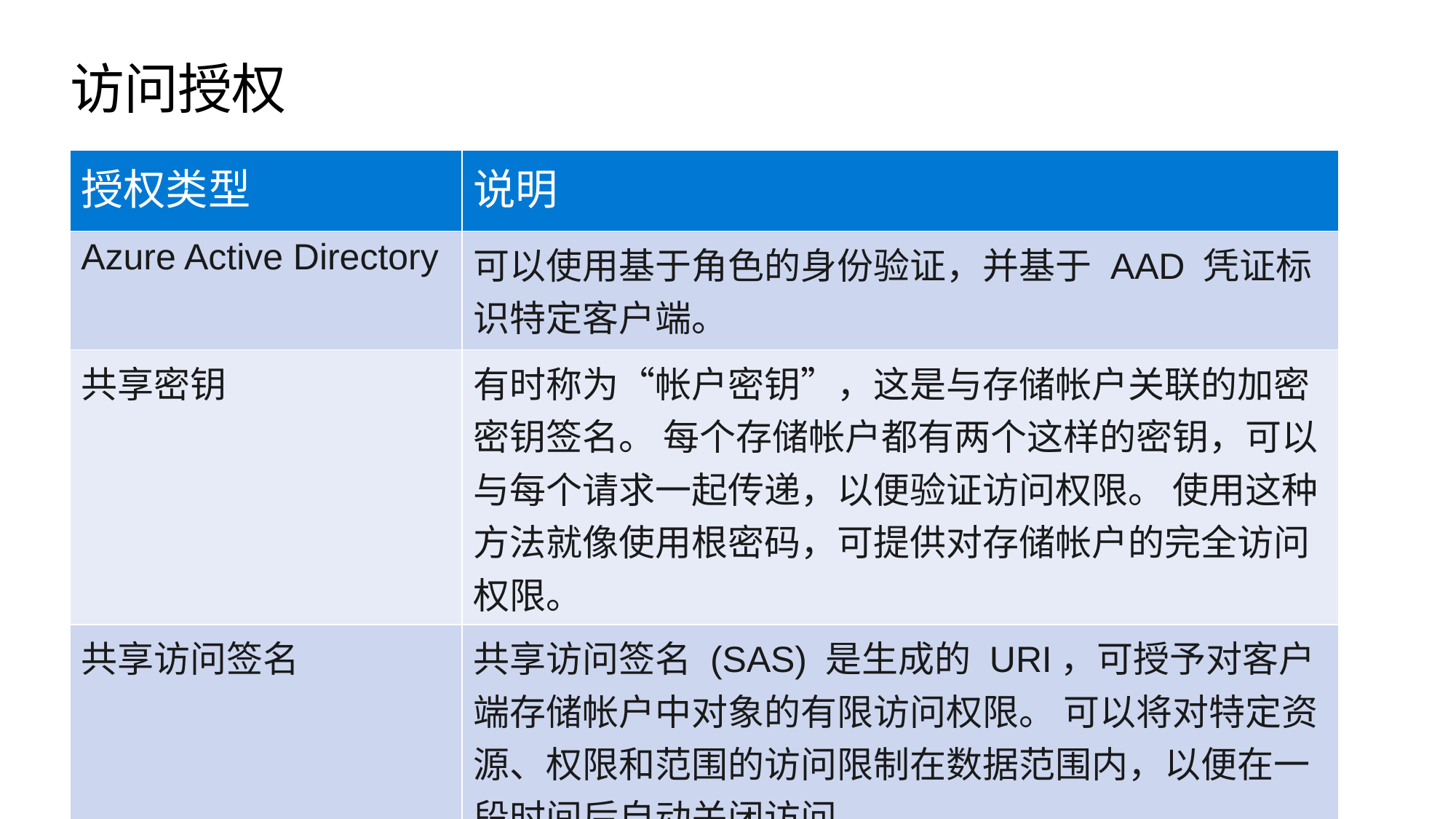

# 访问授权
| 授权类型 | 说明 |
| --- | --- |
| Azure Active Directory | 可以使用基于角色的身份验证，并基于 AAD 凭证标识特定客户端。 |
| 共享密钥 | 有时称为“帐户密钥”，这是与存储帐户关联的加密密钥签名。 每个存储帐户都有两个这样的密钥，可以与每个请求一起传递，以便验证访问权限。 使用这种方法就像使用根密码，可提供对存储帐户的完全访问权限。 |
| 共享访问签名 | 共享访问签名 (SAS) 是生成的 URI，可授予对客户端存储帐户中对象的有限访问权限。 可以将对特定资源、权限和范围的访问限制在数据范围内，以便在一段时间后自动关闭访问。 |